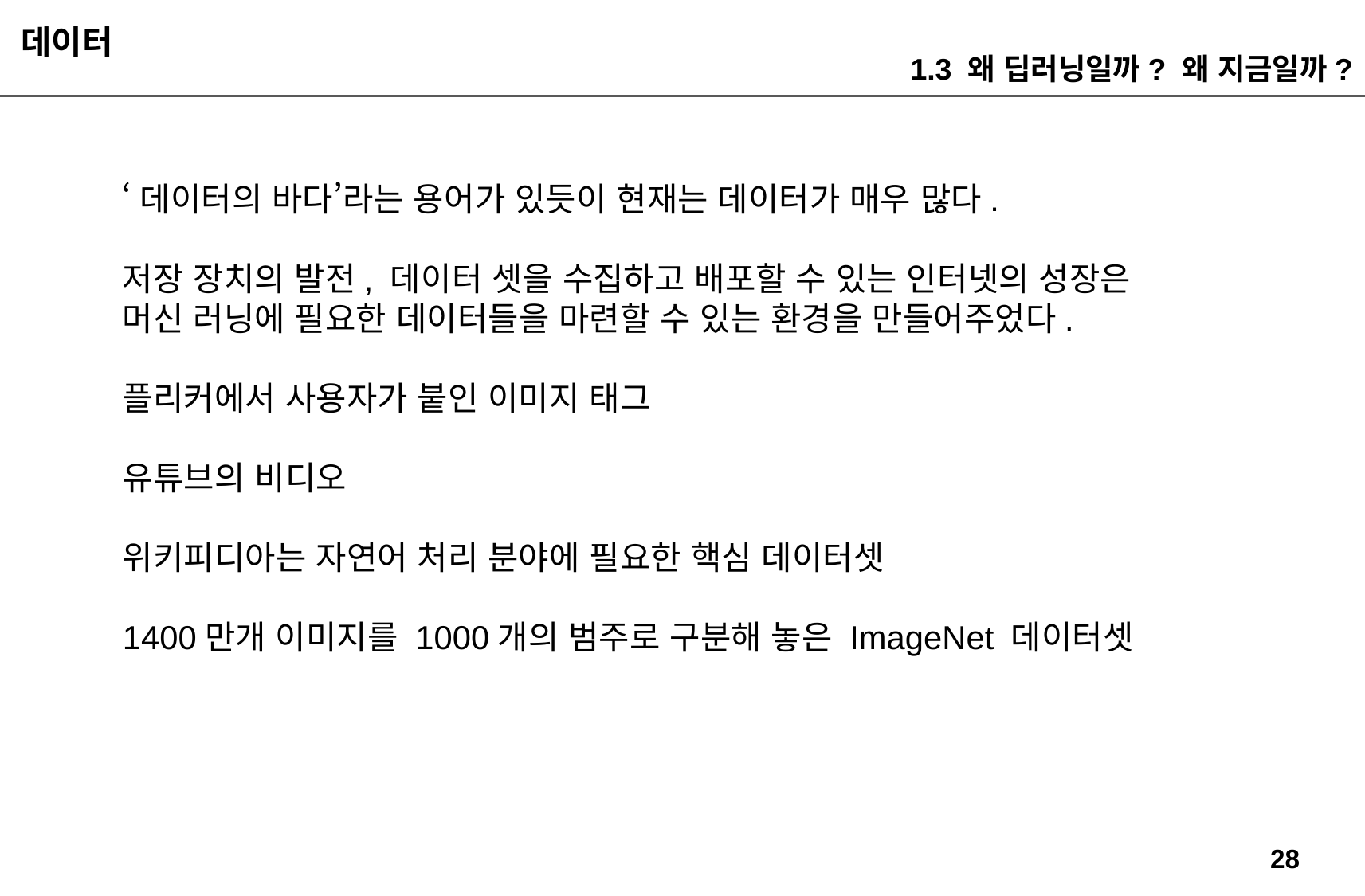

데이터
1.3 왜 딥러닝일까? 왜 지금일까?
‘데이터의 바다’라는 용어가 있듯이 현재는 데이터가 매우 많다.

저장 장치의 발전, 데이터 셋을 수집하고 배포할 수 있는 인터넷의 성장은 머신 러닝에 필요한 데이터들을 마련할 수 있는 환경을 만들어주었다.

플리커에서 사용자가 붙인 이미지 태그

유튜브의 비디오

위키피디아는 자연어 처리 분야에 필요한 핵심 데이터셋

1400만개 이미지를 1000개의 범주로 구분해 놓은 ImageNet 데이터셋